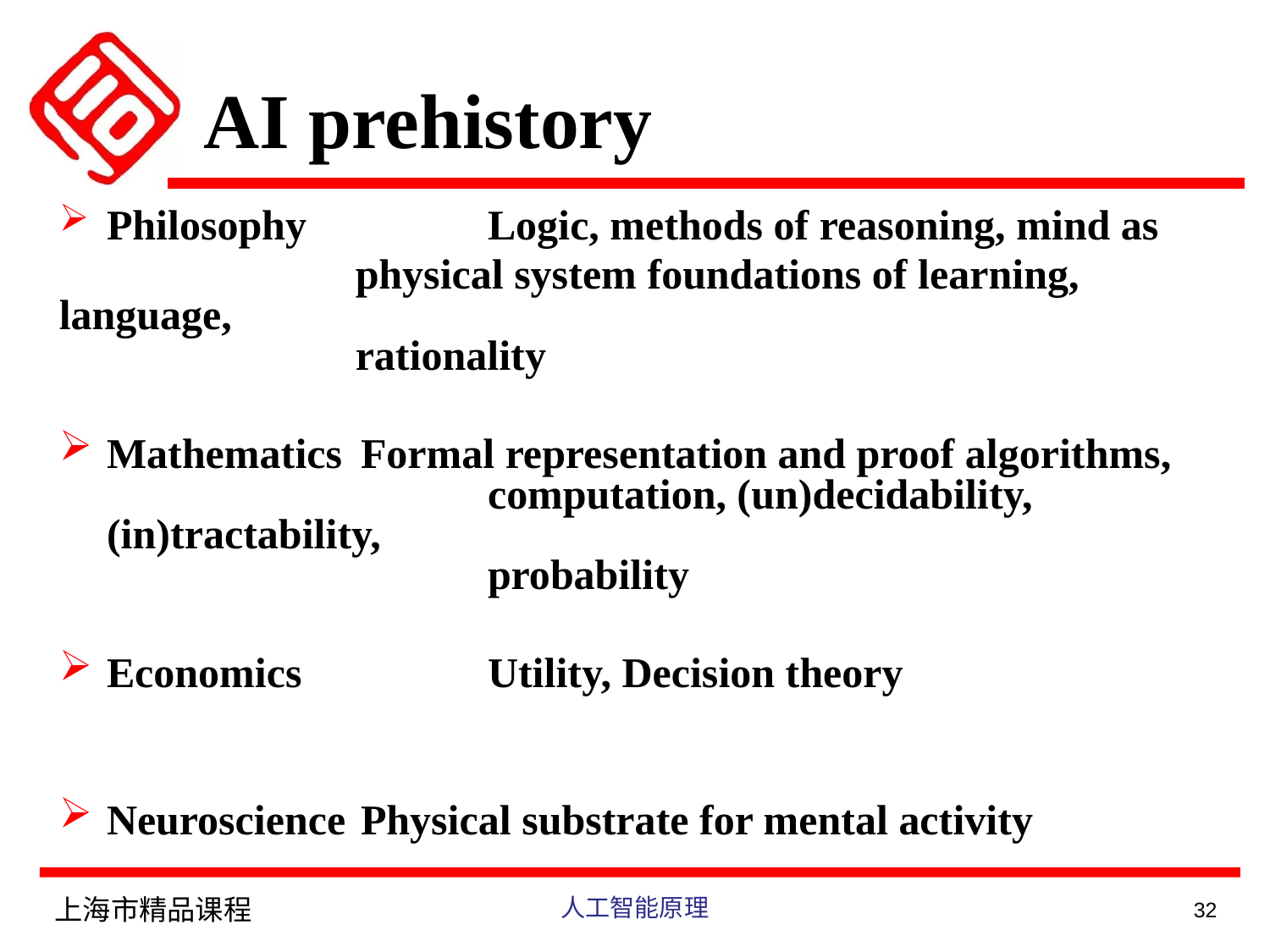

# AI prehistory
Philosophy		Logic, methods of reasoning, mind as
                            physical system foundations of learning, language,
		    rationality

Mathematics	Formal representation and proof algorithms,
			computation, (un)decidability,(in)tractability,
			probability

Economics		Utility, Decision theory

Neuroscience	Physical substrate for mental activity

上海市精品课程
人工智能原理
32